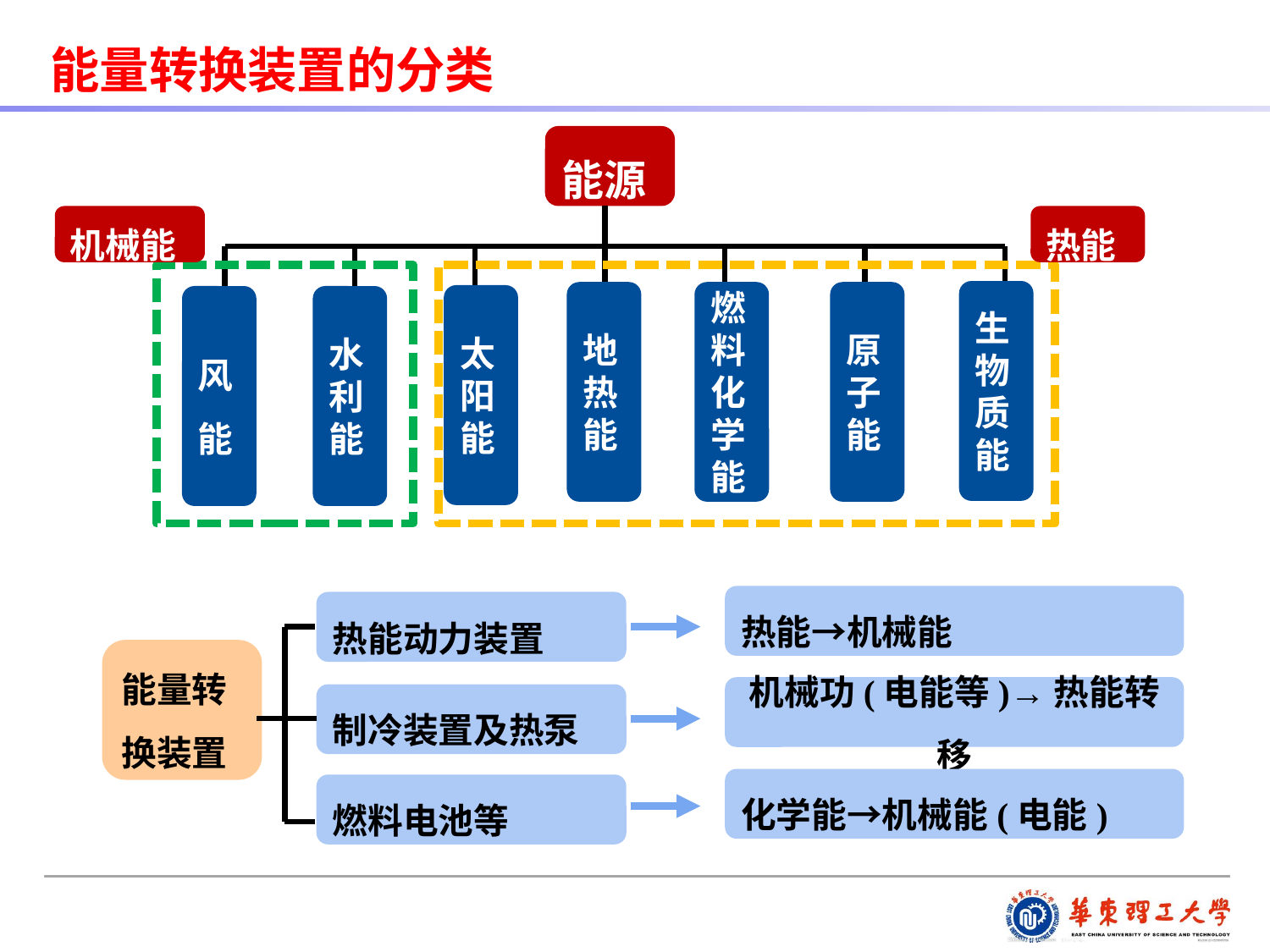

能量转换装置的分类
能源
机械能

热能

生物质能
地热能
燃料化学能
原子能
太阳能
风
能
水利能
热能→机械能
热能动力装置
能量转换装置
机械功(电能等)→热能转移
制冷装置及热泵
化学能→机械能(电能)
燃料电池等